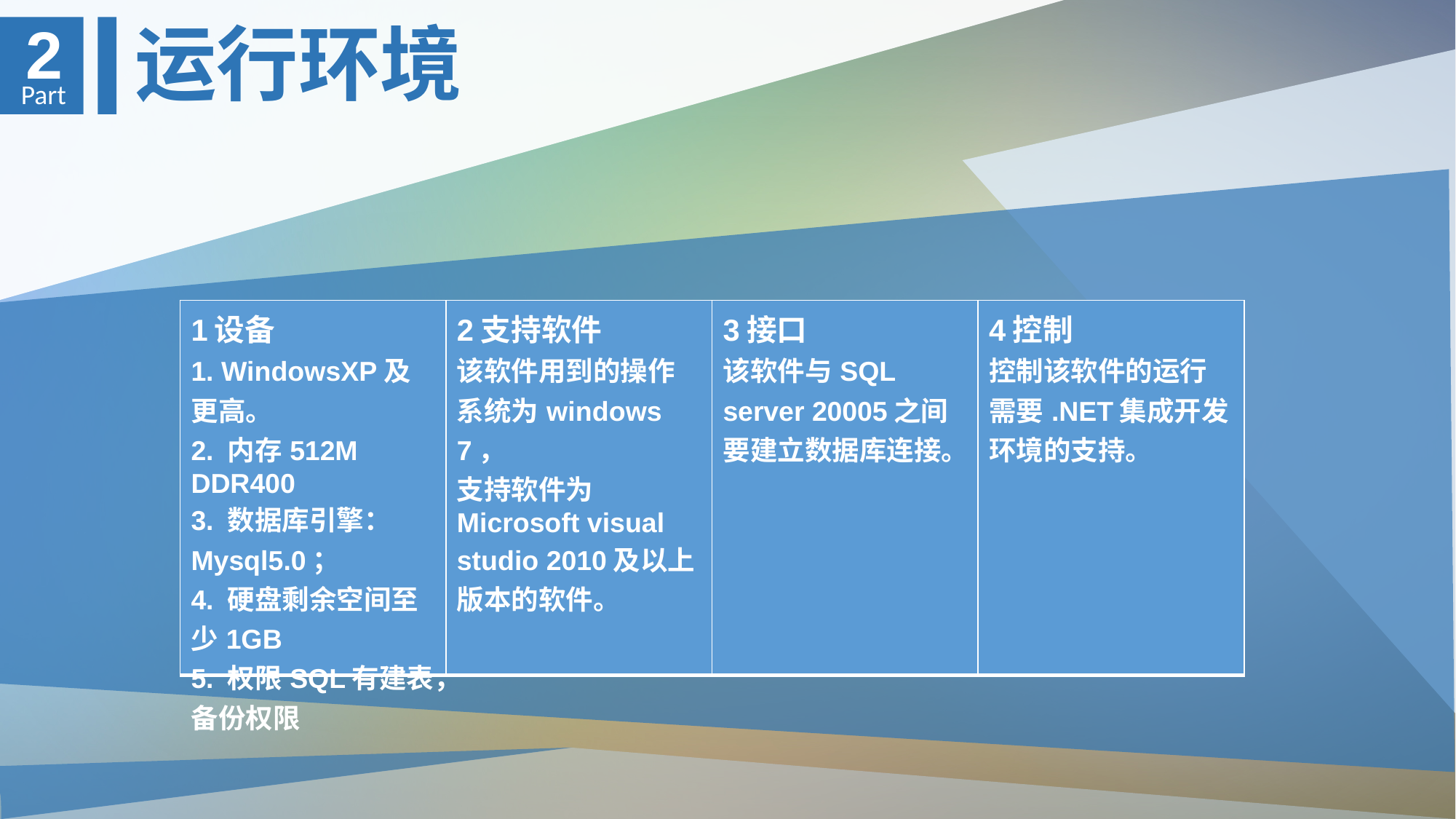

运行环境
2
Part

| 1设备 1. WindowsXP及更高。 2. 内存512M DDR400 3. 数据库引擎：Mysql5.0； 4. 硬盘剩余空间至少1GB 5. 权限SQL有建表，备份权限 | 2支持软件 该软件用到的操作系统为windows 7， 支持软件为Microsoft visual studio 2010及以上版本的软件。 | 3接口 该软件与SQL server 20005之间要建立数据库连接。 | 4控制 控制该软件的运行需要.NET集成开发环境的支持。 |
| --- | --- | --- | --- |